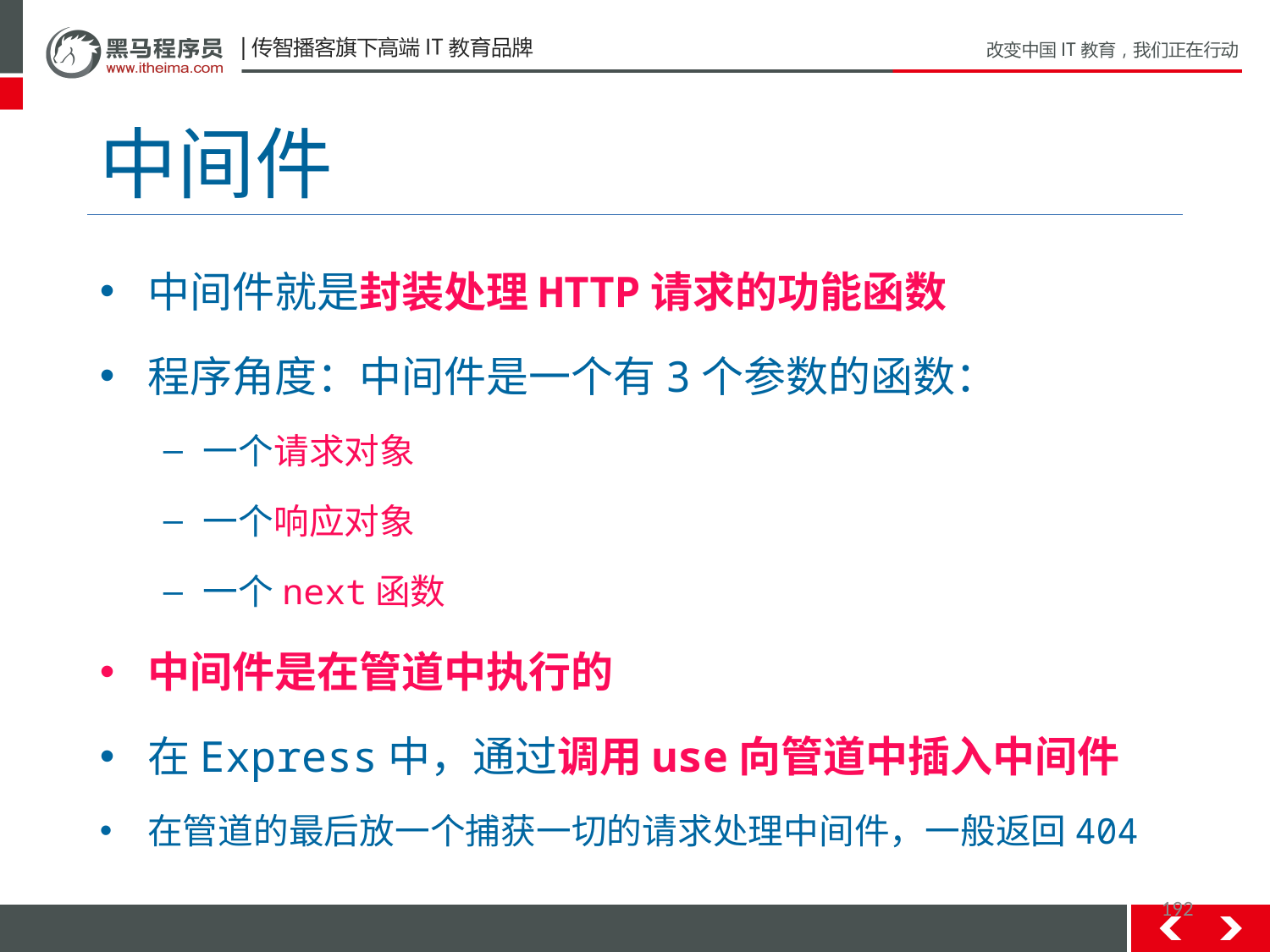

# 中间件
中间件就是封装处理HTTP请求的功能函数
程序角度：中间件是一个有3个参数的函数：
一个请求对象
一个响应对象
一个next函数
中间件是在管道中执行的
在Express中，通过调用use向管道中插入中间件
在管道的最后放一个捕获一切的请求处理中间件，一般返回404
192